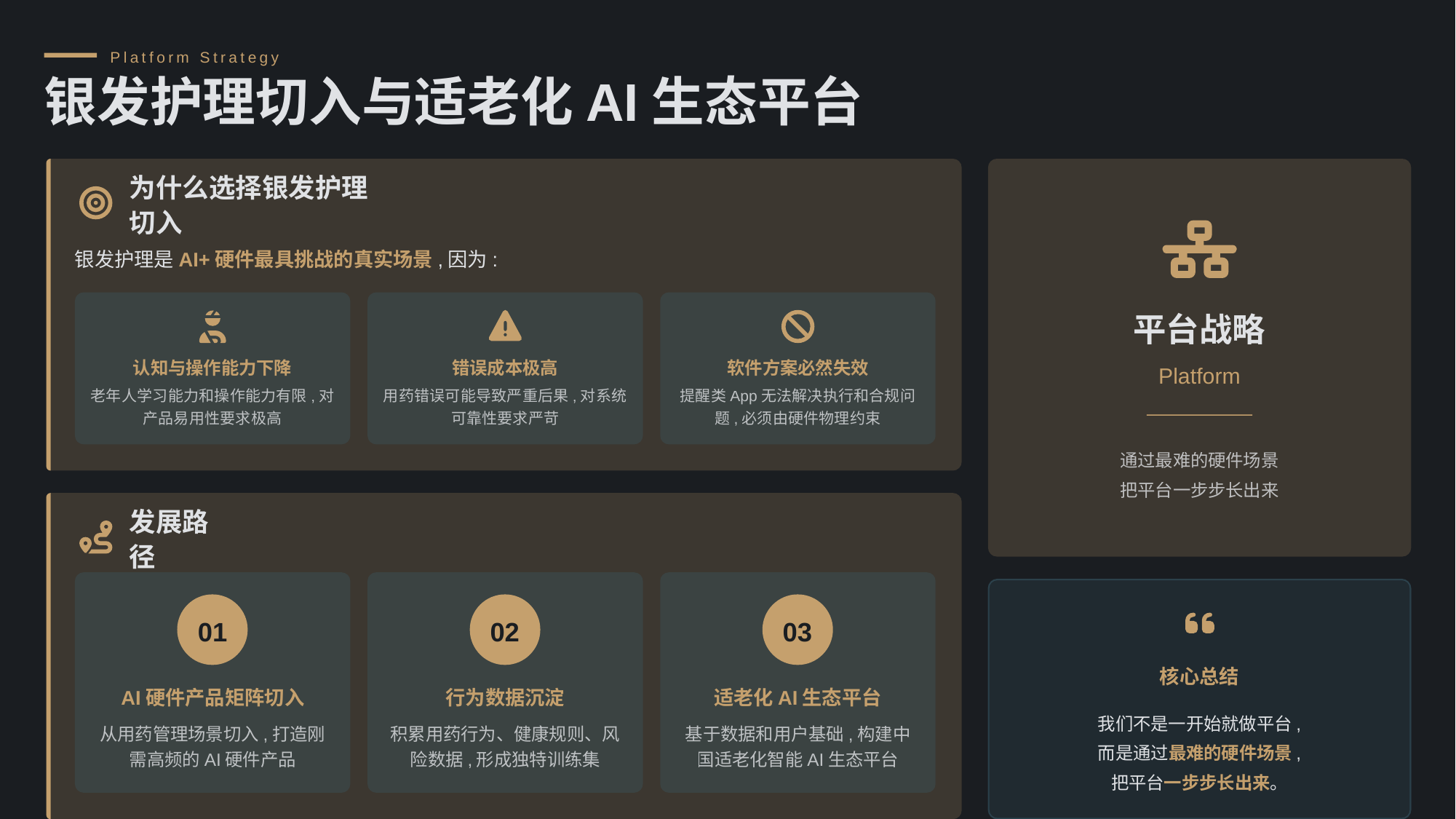

Platform Strategy

银发护理切入与适老化AI生态平台

为什么选择银发护理切入

银发护理是AI+硬件最具挑战的真实场景,因为:

平台战略

认知与操作能力下降
错误成本极高
软件方案必然失效
Platform
老年人学习能力和操作能力有限,对产品易用性要求极高
用药错误可能导致严重后果,对系统可靠性要求严苛
提醒类App无法解决执行和合规问题,必须由硬件物理约束

通过最难的硬件场景
把平台一步步长出来

发展路径

01
02
03
核心总结
AI硬件产品矩阵切入
行为数据沉淀
适老化AI生态平台
我们不是一开始就做平台,
而是通过最难的硬件场景,
把平台一步步长出来。
从用药管理场景切入,打造刚需高频的AI硬件产品
积累用药行为、健康规则、风险数据,形成独特训练集
基于数据和用户基础,构建中国适老化智能AI生态平台